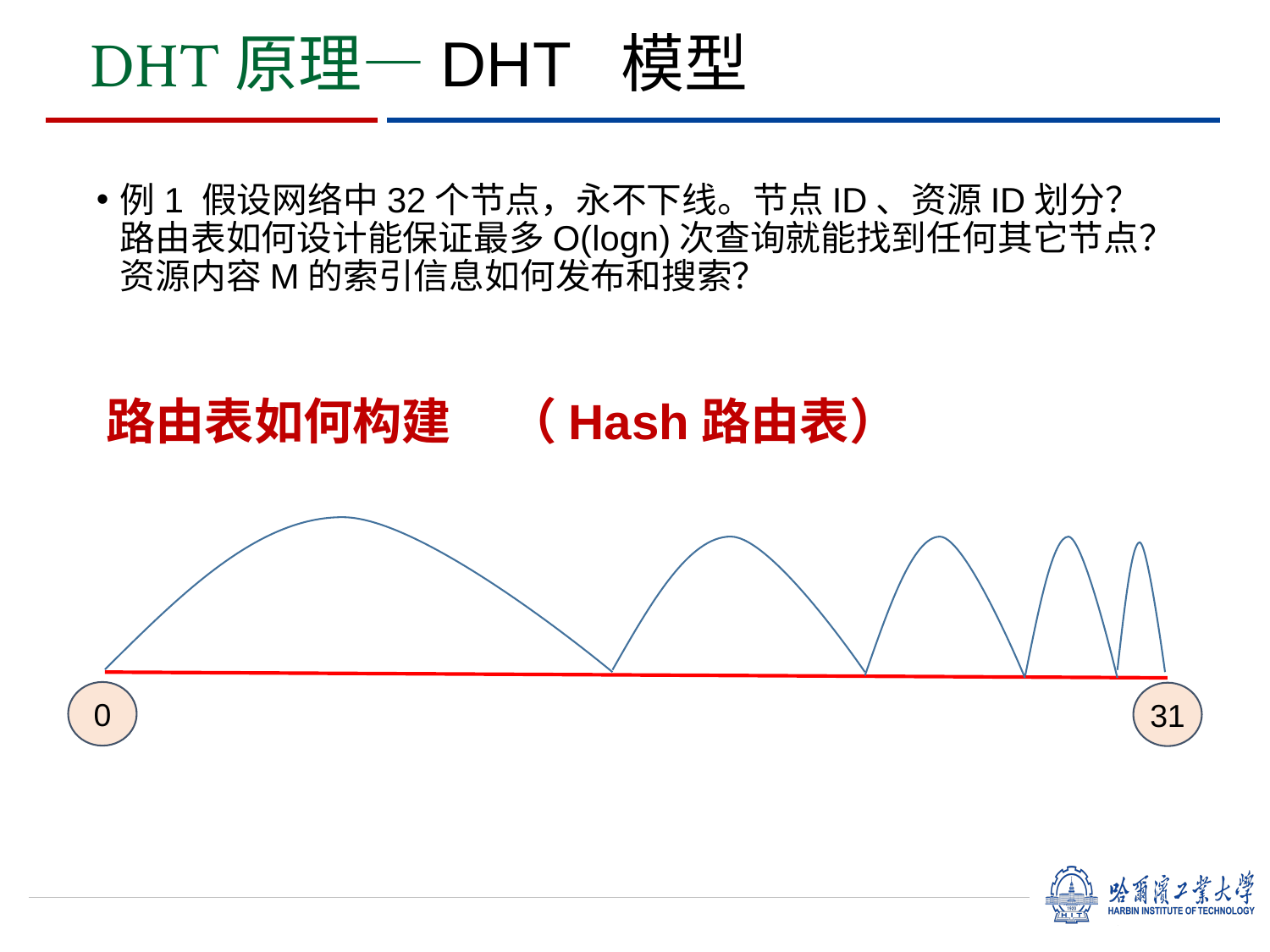

DHT原理—DHT  模型
例1 假设网络中32个节点，永不下线。节点ID、资源ID划分？路由表如何设计能保证最多O(logn)次查询就能找到任何其它节点？资源内容M的索引信息如何发布和搜索？

路由表如何构建     （Hash路由表）

0
31